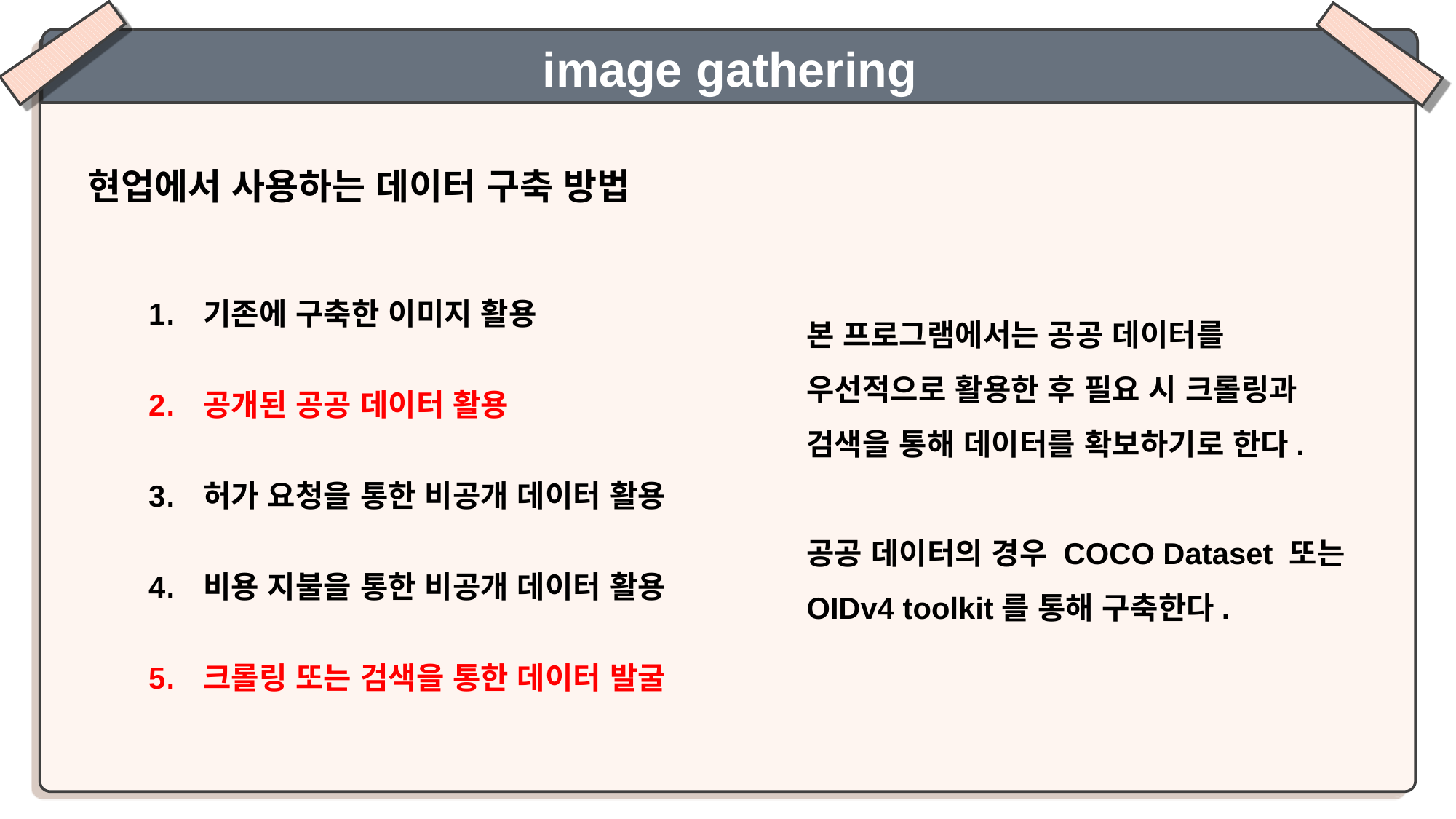

image gathering

현업에서 사용하는 데이터 구축 방법
기존에 구축한 이미지 활용
공개된 공공 데이터 활용
허가 요청을 통한 비공개 데이터 활용
비용 지불을 통한 비공개 데이터 활용
크롤링 또는 검색을 통한 데이터 발굴
본 프로그램에서는 공공 데이터를 우선적으로 활용한 후 필요 시 크롤링과 검색을 통해 데이터를 확보하기로 한다.

공공 데이터의 경우 COCO Dataset 또는 OIDv4 toolkit를 통해 구축한다.